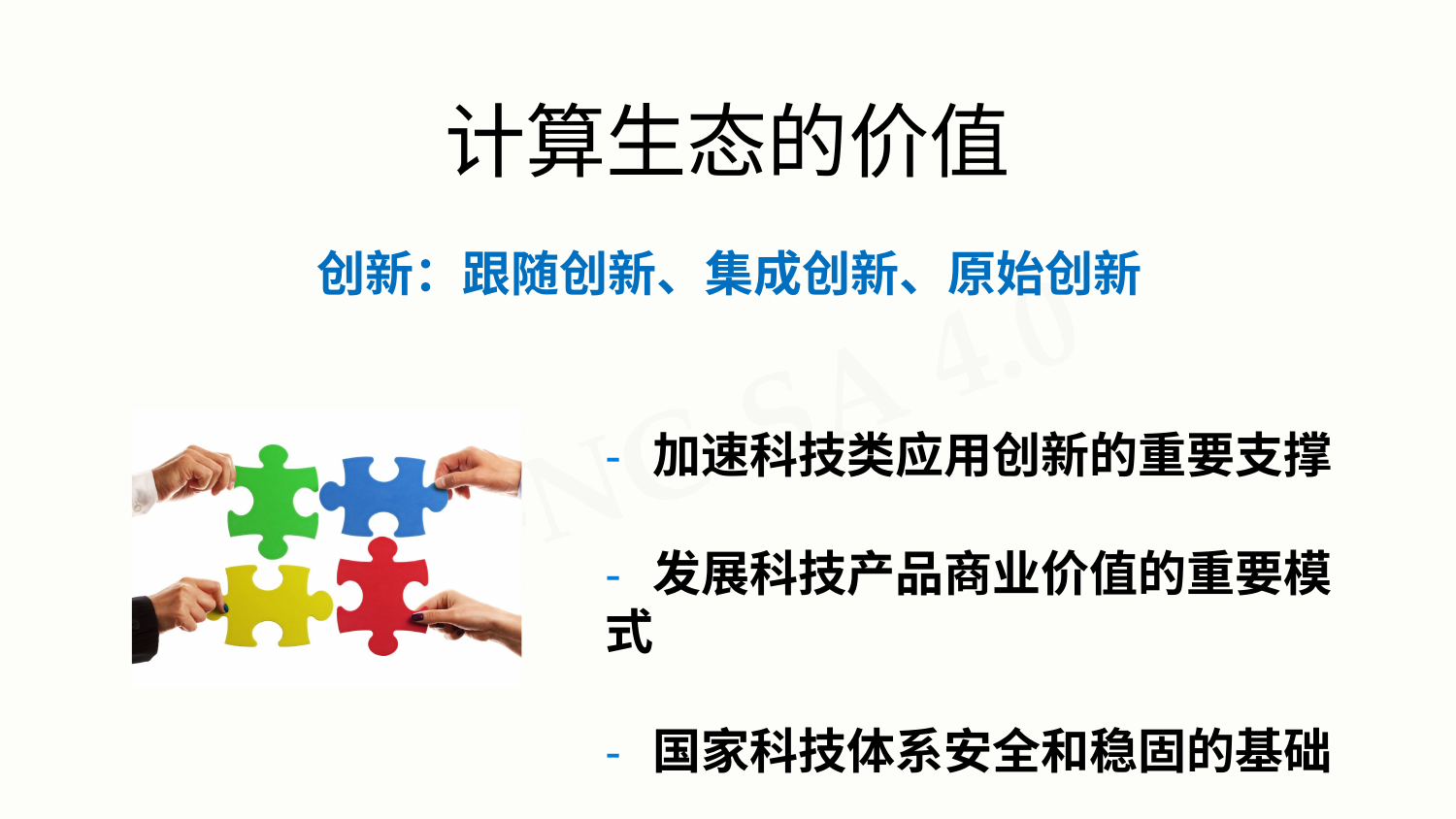

# 计算生态的价值
创新：跟随创新、集成创新、原始创新

- 加速科技类应用创新的重要支撑

- 发展科技产品商业价值的重要模式

- 国家科技体系安全和稳固的基础